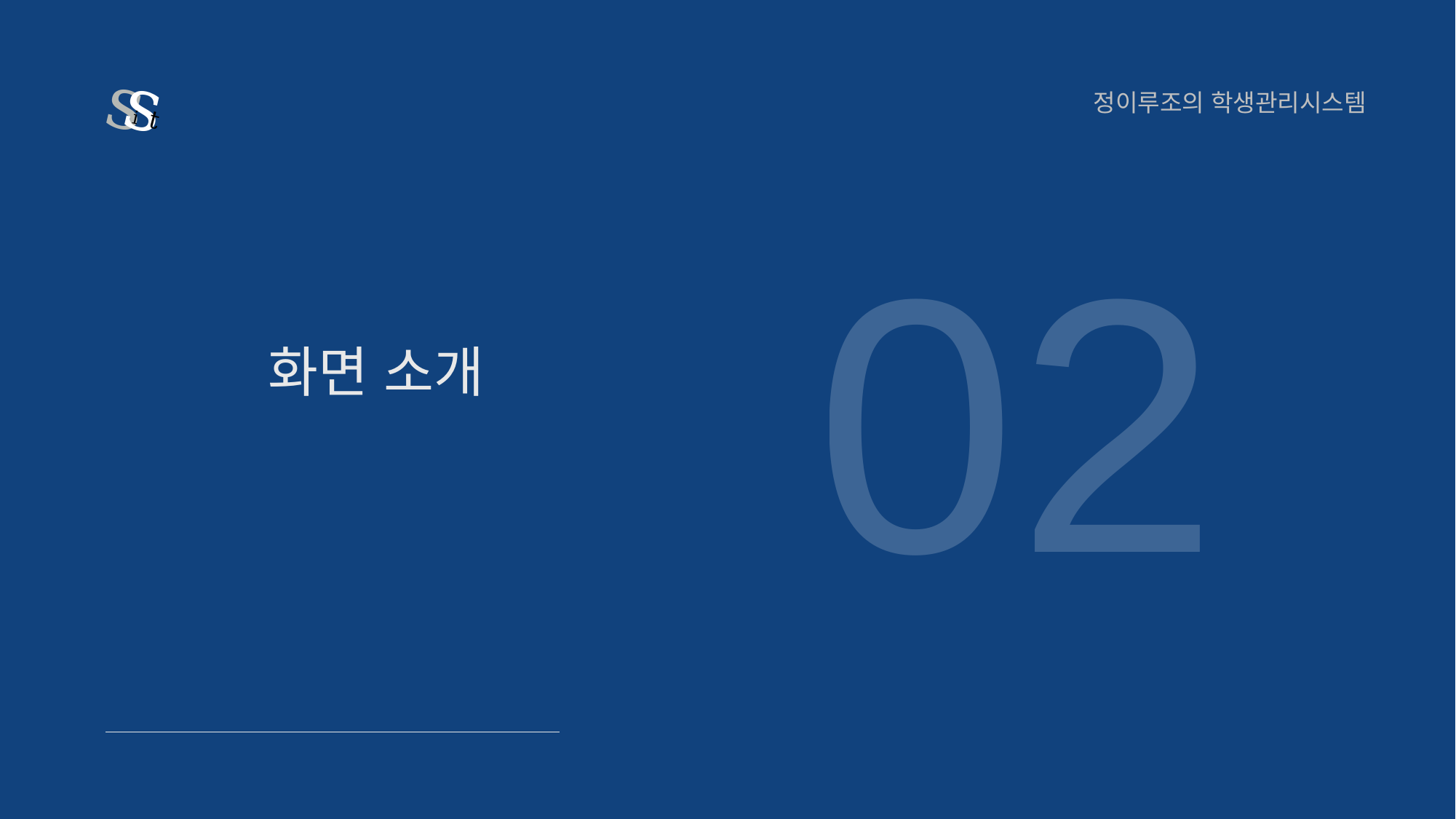

s
s
i
t
정이루조의 학생관리시스템
02
# 화면 소개